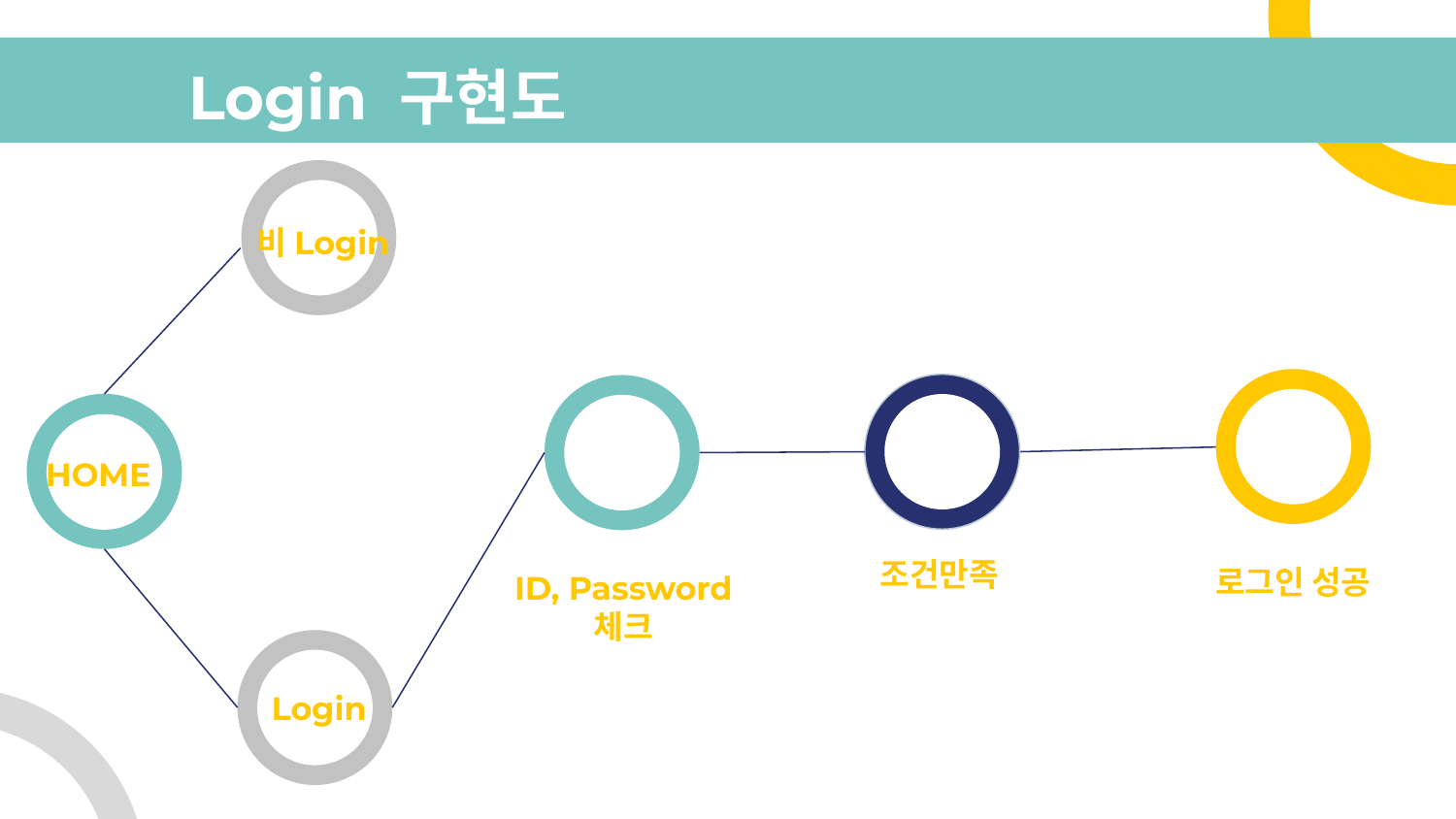

# Login 구현도

비Login

HOME
조건만족
로그인 성공
ID, Password
체크

Login